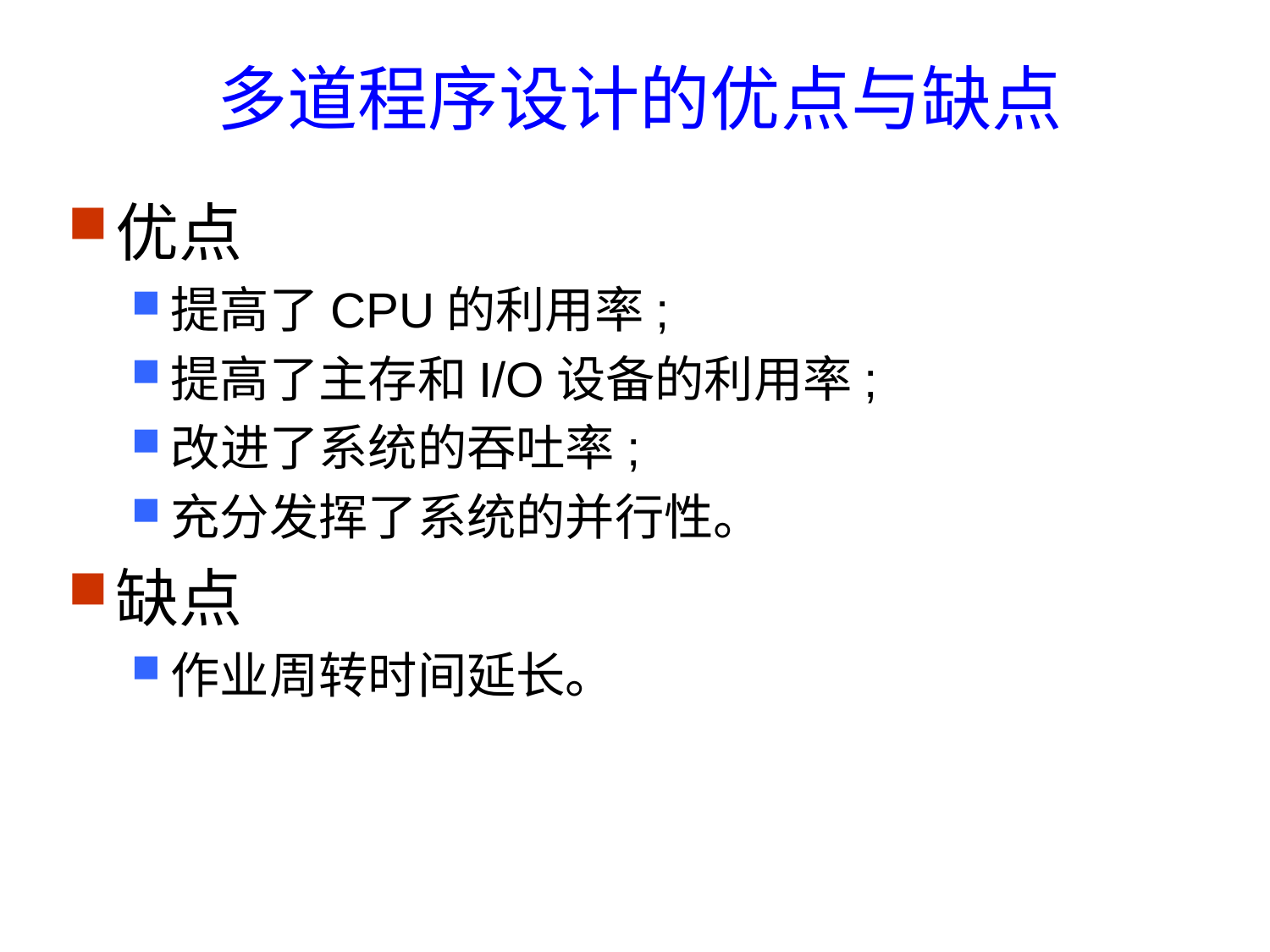

# 多道程序设计的优点与缺点
优点
提高了CPU的利用率;
提高了主存和I/O设备的利用率;
改进了系统的吞吐率;
充分发挥了系统的并行性。
缺点
作业周转时间延长。